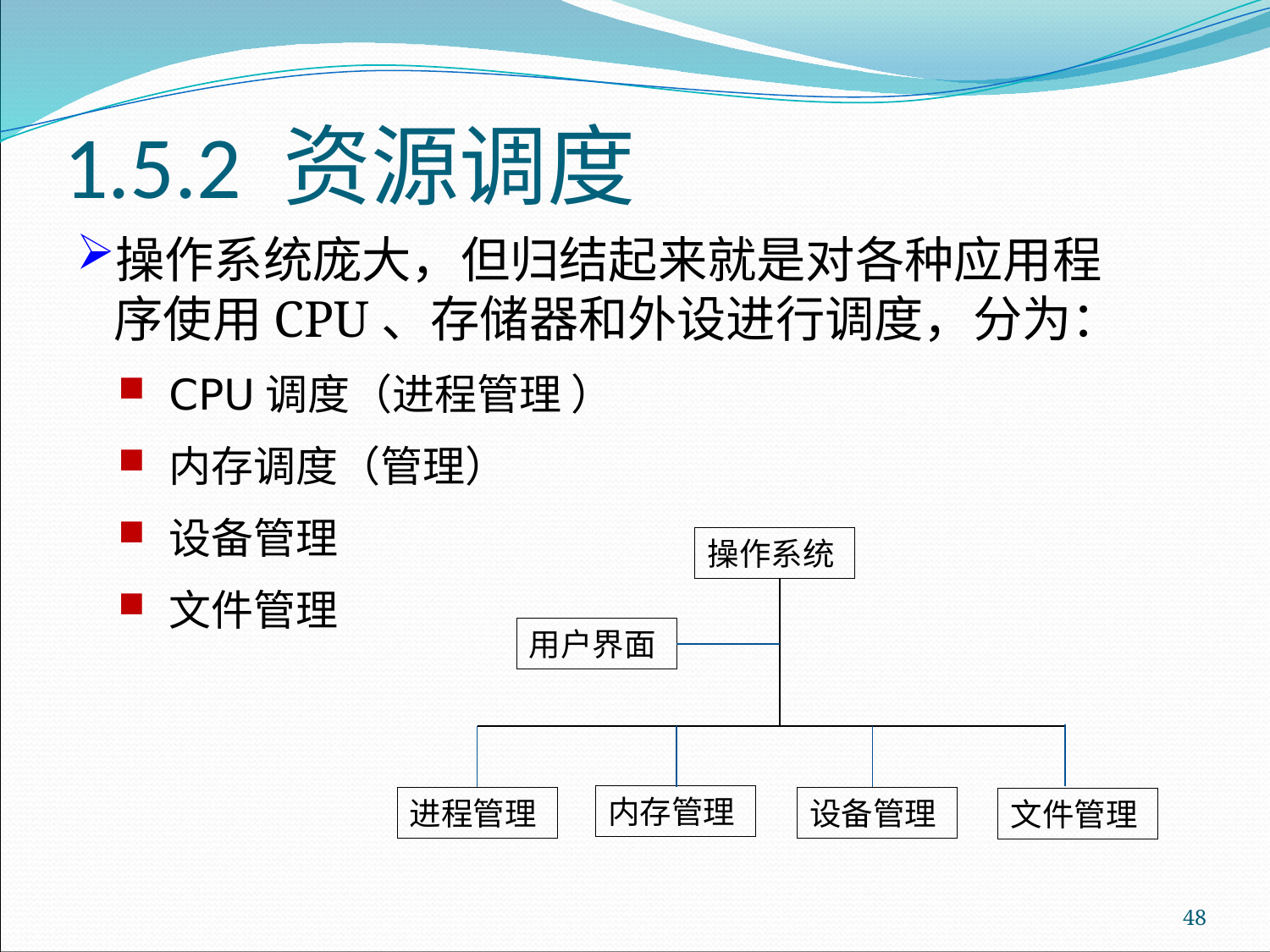

# 1.5.2 资源调度
操作系统庞大，但归结起来就是对各种应用程序使用CPU、存储器和外设进行调度，分为：
CPU调度（进程管理 ）
内存调度（管理）
设备管理
文件管理

操作系统
用户界面
内存管理
进程管理
设备管理
文件管理
48